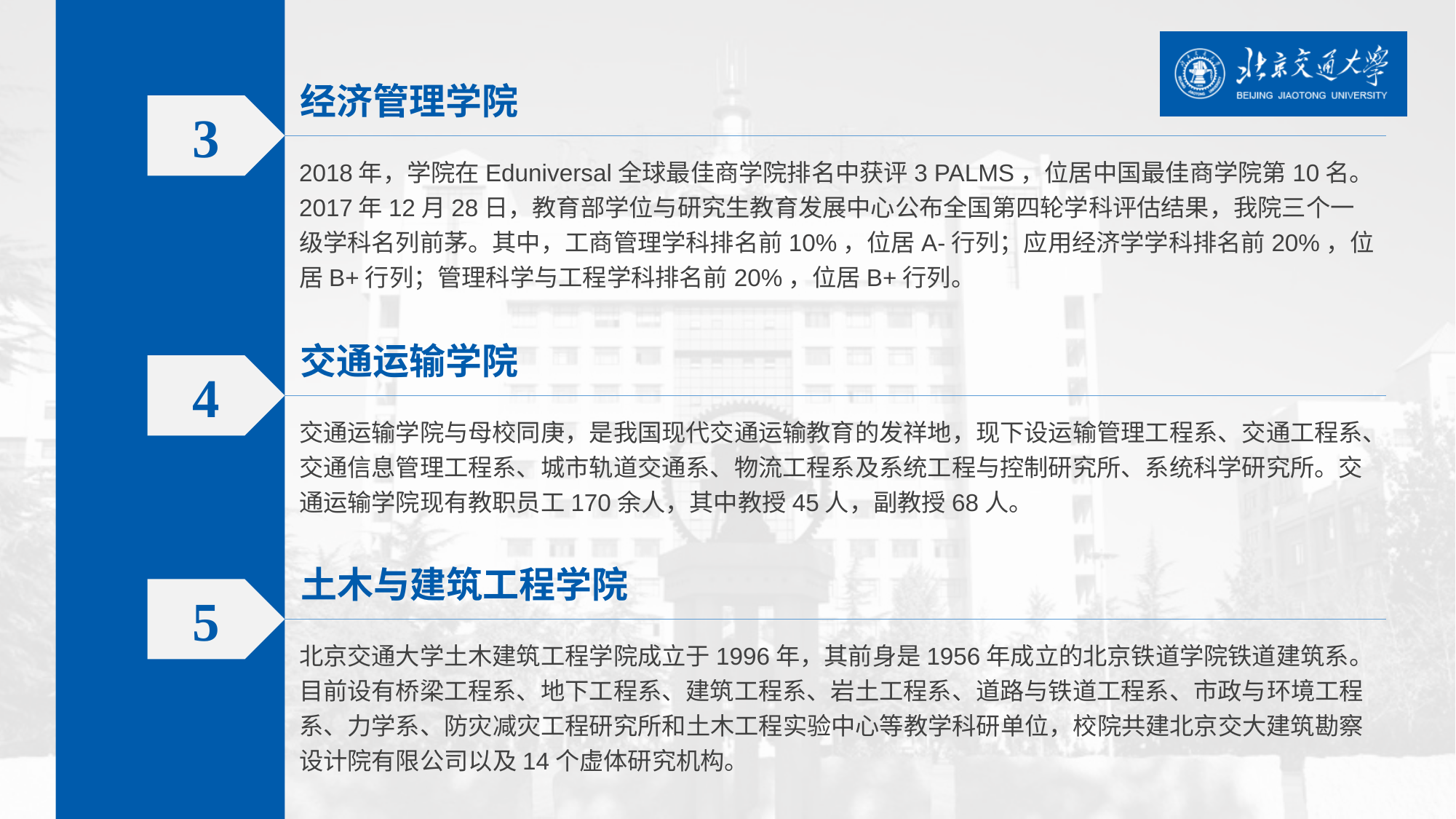

经济管理学院
3
2018年，学院在Eduniversal全球最佳商学院排名中获评3 PALMS，位居中国最佳商学院第10名。2017年12月28日，教育部学位与研究生教育发展中心公布全国第四轮学科评估结果，我院三个一级学科名列前茅。其中，工商管理学科排名前10%，位居A-行列；应用经济学学科排名前20%，位居B+行列；管理科学与工程学科排名前20%，位居B+行列。

交通运输学院
4
交通运输学院与母校同庚，是我国现代交通运输教育的发祥地，现下设运输管理工程系、交通工程系、交通信息管理工程系、城市轨道交通系、物流工程系及系统工程与控制研究所、系统科学研究所。交通运输学院现有教职员工170余人，其中教授45人，副教授68人。
土木与建筑工程学院
5
北京交通大学土木建筑工程学院成立于1996年，其前身是1956年成立的北京铁道学院铁道建筑系。目前设有桥梁工程系、地下工程系、建筑工程系、岩土工程系、道路与铁道工程系、市政与环境工程系、力学系、防灾减灾工程研究所和土木工程实验中心等教学科研单位，校院共建北京交大建筑勘察设计院有限公司以及14个虚体研究机构。